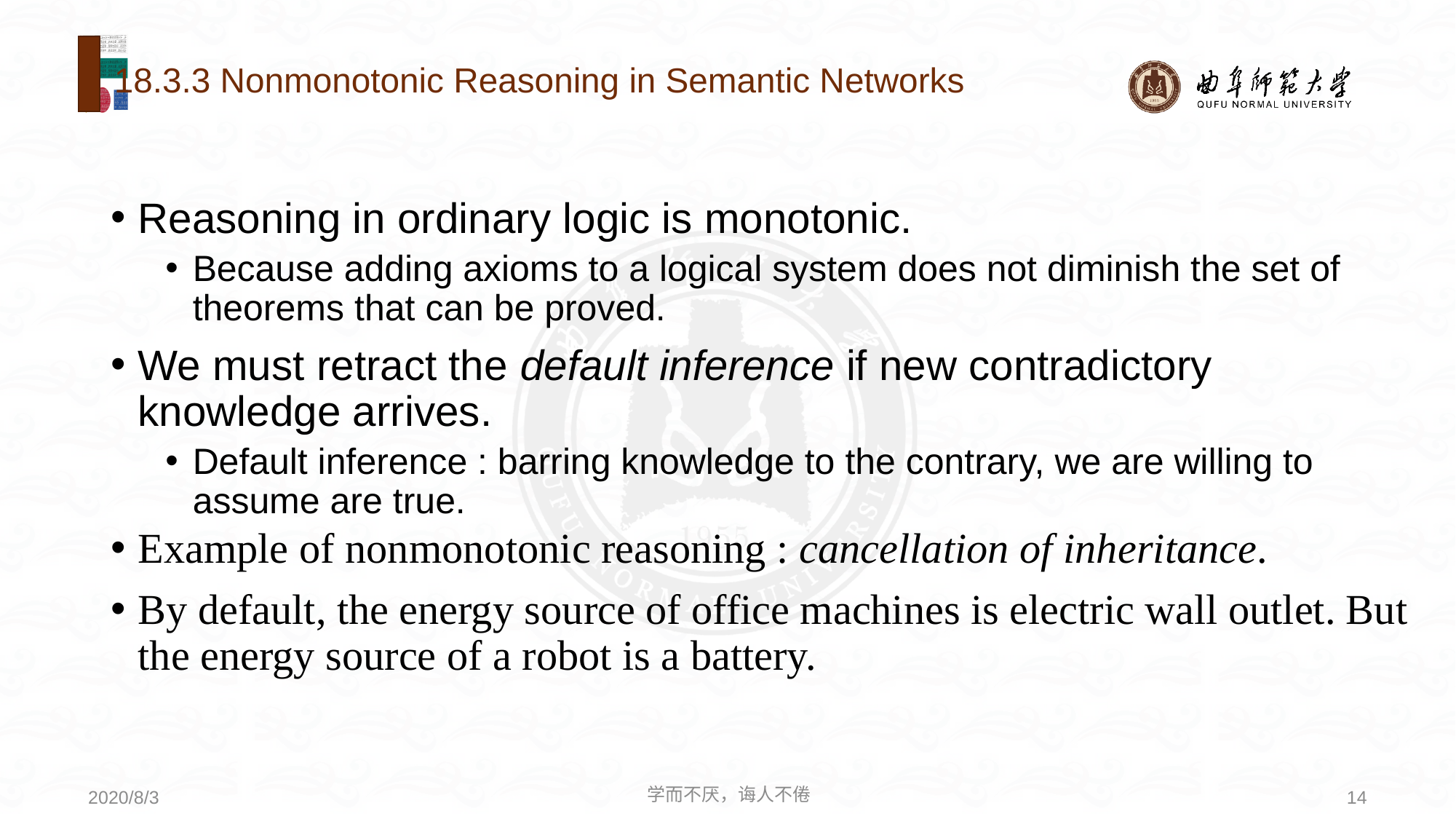

# 18.3.3 Nonmonotonic Reasoning in Semantic Networks
Reasoning in ordinary logic is monotonic.
Because adding axioms to a logical system does not diminish the set of theorems that can be proved.
We must retract the default inference if new contradictory knowledge arrives.
Default inference : barring knowledge to the contrary, we are willing to assume are true.
Example of nonmonotonic reasoning : cancellation of inheritance.
By default, the energy source of office machines is electric wall outlet. But the energy source of a robot is a battery.
学而不厌，诲人不倦
14
2020/8/3